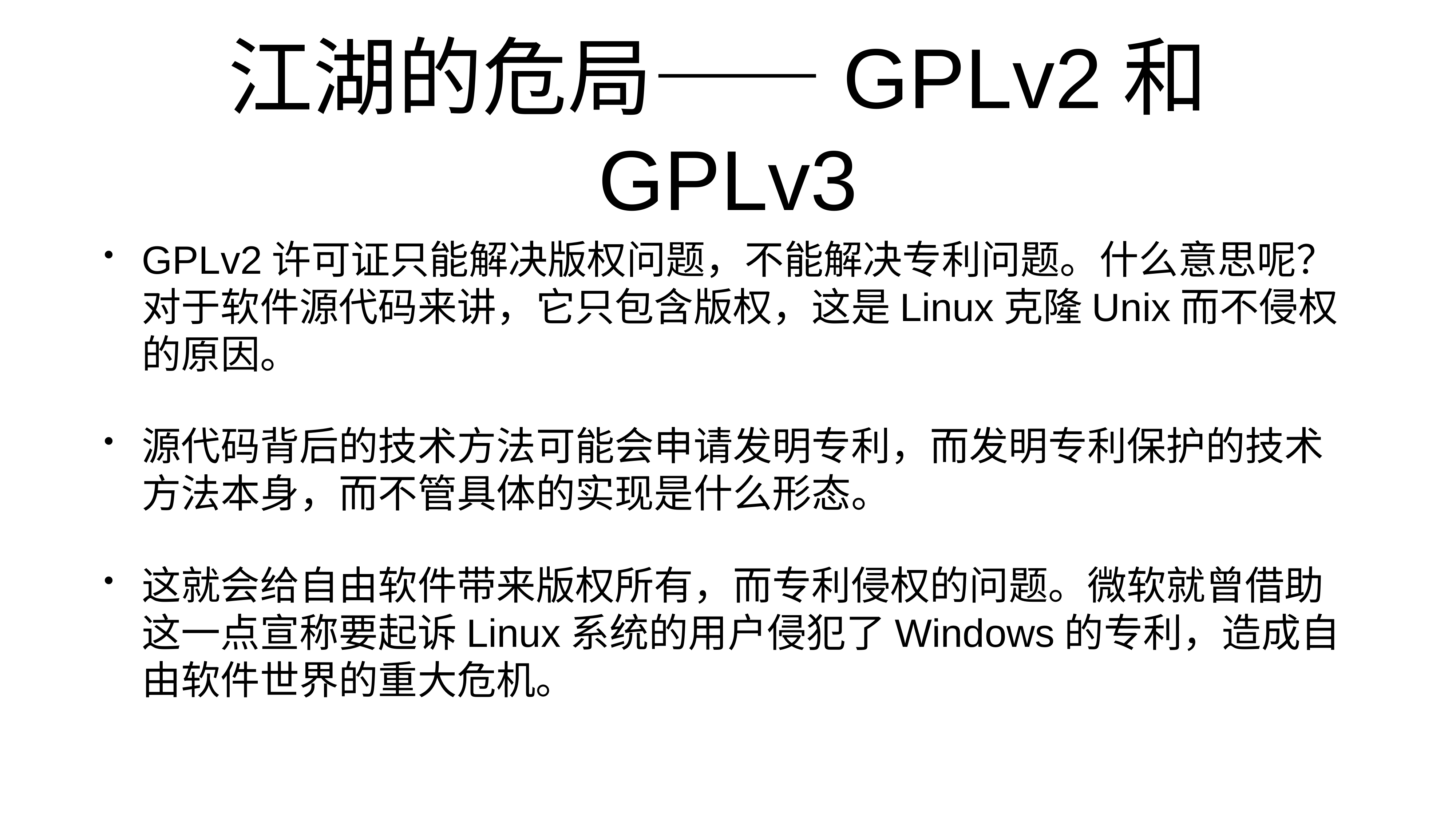

# 江湖的危局——GPLv2和GPLv3
GPLv2许可证只能解决版权问题，不能解决专利问题。什么意思呢？对于软件源代码来讲，它只包含版权，这是Linux克隆Unix而不侵权的原因。
源代码背后的技术方法可能会申请发明专利，而发明专利保护的技术方法本身，而不管具体的实现是什么形态。
这就会给自由软件带来版权所有，而专利侵权的问题。微软就曾借助这一点宣称要起诉Linux系统的用户侵犯了Windows的专利，造成自由软件世界的重大危机。